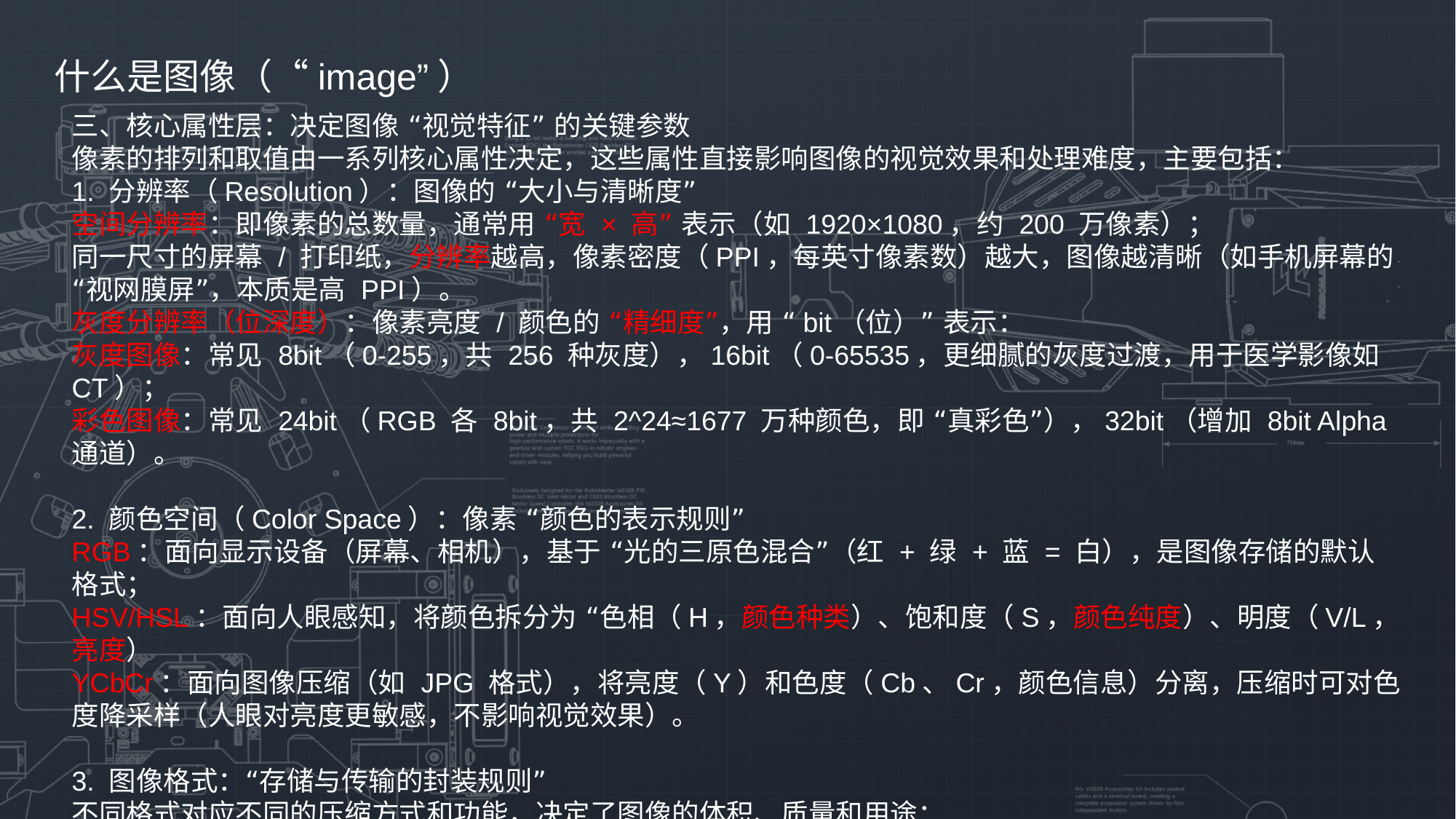

什么是图像（“image”）
三、核心属性层：决定图像 “视觉特征” 的关键参数
像素的排列和取值由一系列核心属性决定，这些属性直接影响图像的视觉效果和处理难度，主要包括：
1. 分辨率（Resolution）：图像的 “大小与清晰度”
空间分辨率：即像素的总数量，通常用 “宽 × 高” 表示（如 1920×1080，约 200 万像素）；
同一尺寸的屏幕 / 打印纸，分辨率越高，像素密度（PPI，每英寸像素数）越大，图像越清晰（如手机屏幕的 “视网膜屏”，本质是高 PPI）。
灰度分辨率（位深度）：像素亮度 / 颜色的 “精细度”，用 “bit（位）” 表示：
灰度图像：常见 8bit（0-255，共 256 种灰度），16bit（0-65535，更细腻的灰度过渡，用于医学影像如 CT）；
彩色图像：常见 24bit（RGB 各 8bit，共 2^24≈1677 万种颜色，即 “真彩色”），32bit（增加 8bit Alpha 通道）。

2. 颜色空间（Color Space）：像素 “颜色的表示规则”
RGB：面向显示设备（屏幕、相机），基于 “光的三原色混合”（红 + 绿 + 蓝 = 白），是图像存储的默认格式；
HSV/HSL：面向人眼感知，将颜色拆分为 “色相（H，颜色种类）、饱和度（S，颜色纯度）、明度（V/L，亮度）
YCbCr：面向图像压缩（如 JPG 格式），将亮度（Y）和色度（Cb、Cr，颜色信息）分离，压缩时可对色度降采样（人眼对亮度更敏感，不影响视觉效果）。

3. 图像格式：“存储与传输的封装规则”
不同格式对应不同的压缩方式和功能，决定了图像的体积、质量和用途：
无损压缩：不损失像素信息，适合需要高精度的场景（如设计图、医学影像），如 PNG、TIFF；
有损压缩：通过丢弃部分 “人眼不敏感的像素信息” 减小体积，适合网络传输（如照片、网页图片）